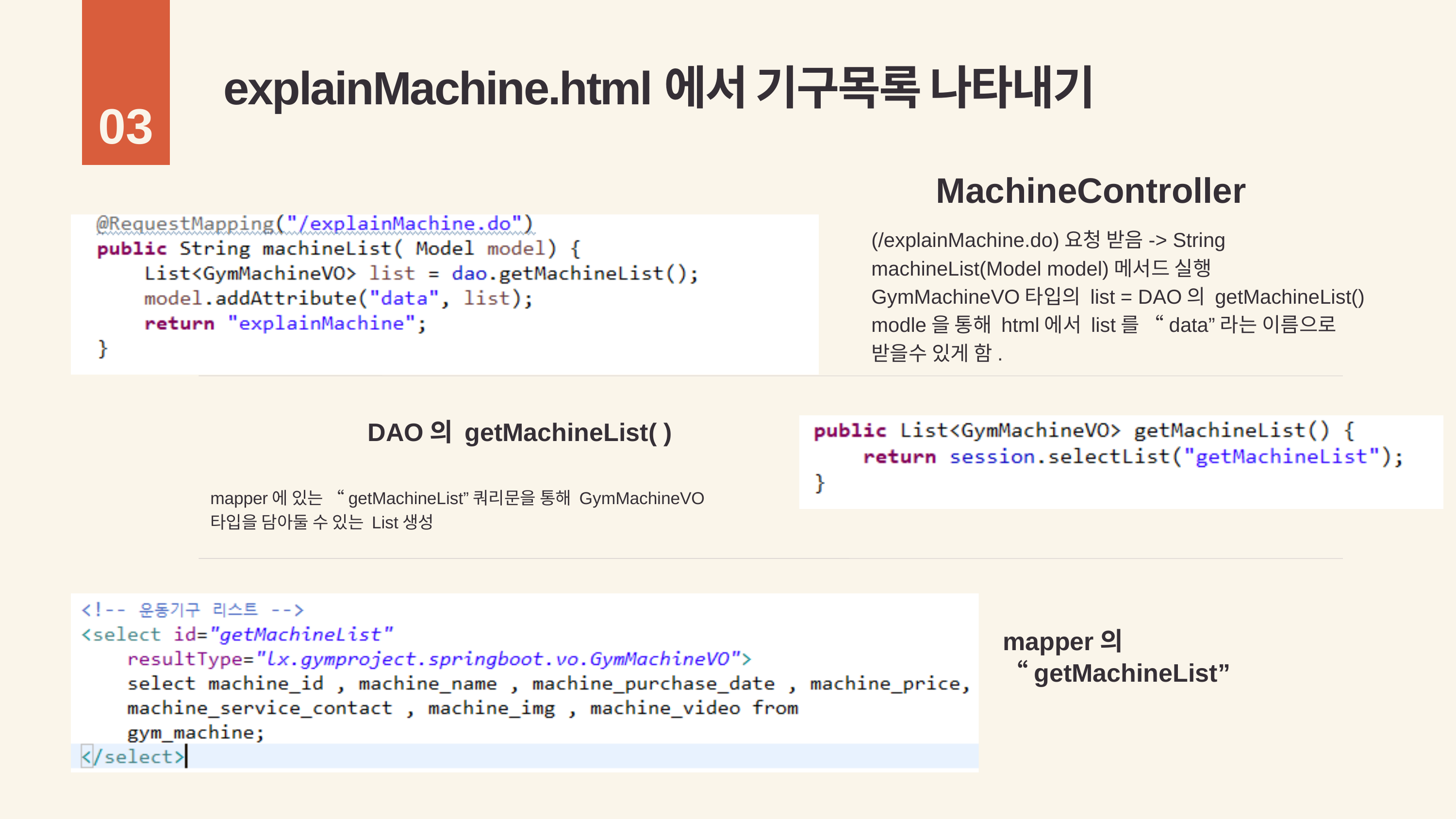

explainMachine.html에서 기구목록 나타내기
03
MachineController

(/explainMachine.do)요청 받음-> String machineList(Model model)메서드 실행
GymMachineVO타입의 list = DAO의 getMachineList()
modle을 통해 html에서 list를 “data”라는 이름으로
받을수 있게 함.

DAO의 getMachineList( )

mapper에 있는 “getMachineList”쿼리문을 통해 GymMachineVO 타입을 담아둘 수 있는 List생성

mapper의 “getMachineList”